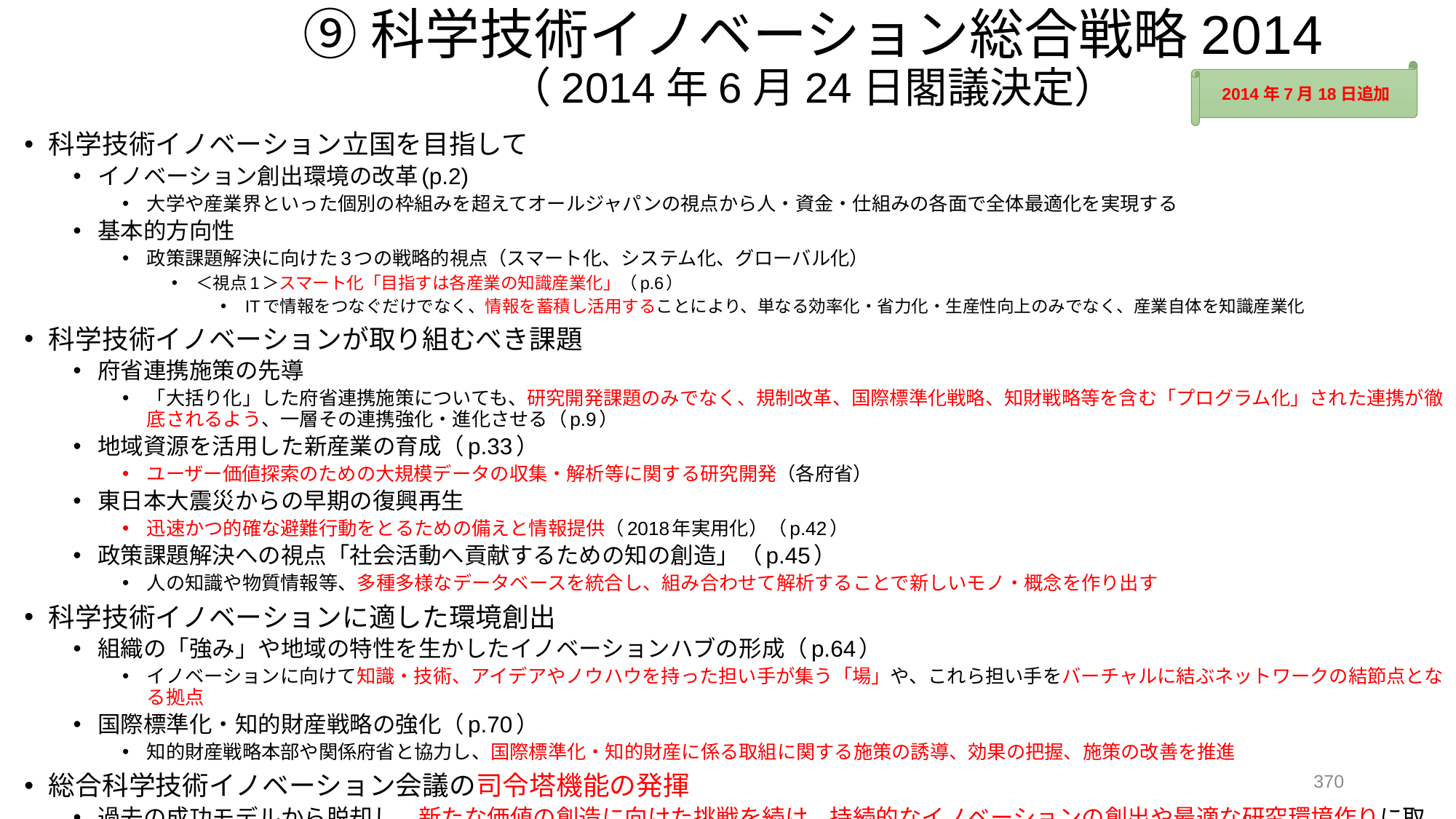

# ⑨科学技術イノベーション総合戦略2014 （2014年6月24日閣議決定）
2014年7月18日追加
科学技術イノベーション立国を目指して
イノベーション創出環境の改革(p.2)
大学や産業界といった個別の枠組みを超えてオールジャパンの視点から人・資金・仕組みの各面で全体最適化を実現する
基本的方向性
政策課題解決に向けた3つの戦略的視点（スマート化、システム化、グローバル化）
＜視点1＞スマート化「目指すは各産業の知識産業化」（p.6）
ITで情報をつなぐだけでなく、情報を蓄積し活用することにより、単なる効率化・省力化・生産性向上のみでなく、産業自体を知識産業化
科学技術イノベーションが取り組むべき課題
府省連携施策の先導
「大括り化」した府省連携施策についても、研究開発課題のみでなく、規制改革、国際標準化戦略、知財戦略等を含む「プログラム化」された連携が徹底されるよう、一層その連携強化・進化させる（p.9）
地域資源を活用した新産業の育成（p.33）
ユーザー価値探索のための大規模データの収集・解析等に関する研究開発（各府省）
東日本大震災からの早期の復興再生
迅速かつ的確な避難行動をとるための備えと情報提供（2018年実用化）（p.42）
政策課題解決への視点「社会活動へ貢献するための知の創造」（p.45）
人の知識や物質情報等、多種多様なデータベースを統合し、組み合わせて解析することで新しいモノ・概念を作り出す
科学技術イノベーションに適した環境創出
組織の「強み」や地域の特性を生かしたイノベーションハブの形成（p.64）
イノベーションに向けて知識・技術、アイデアやノウハウを持った担い手が集う「場」や、これら担い手をバーチャルに結ぶネットワークの結節点となる拠点
国際標準化・知的財産戦略の強化（p.70）
知的財産戦略本部や関係府省と協力し、国際標準化・知的財産に係る取組に関する施策の誘導、効果の把握、施策の改善を推進
総合科学技術イノベーション会議の司令塔機能の発揮
過去の成功モデルから脱却し、新たな価値の創造に向けた挑戦を続け、持続的なイノベーションの創出や最適な研究環境作りに取り組む
370